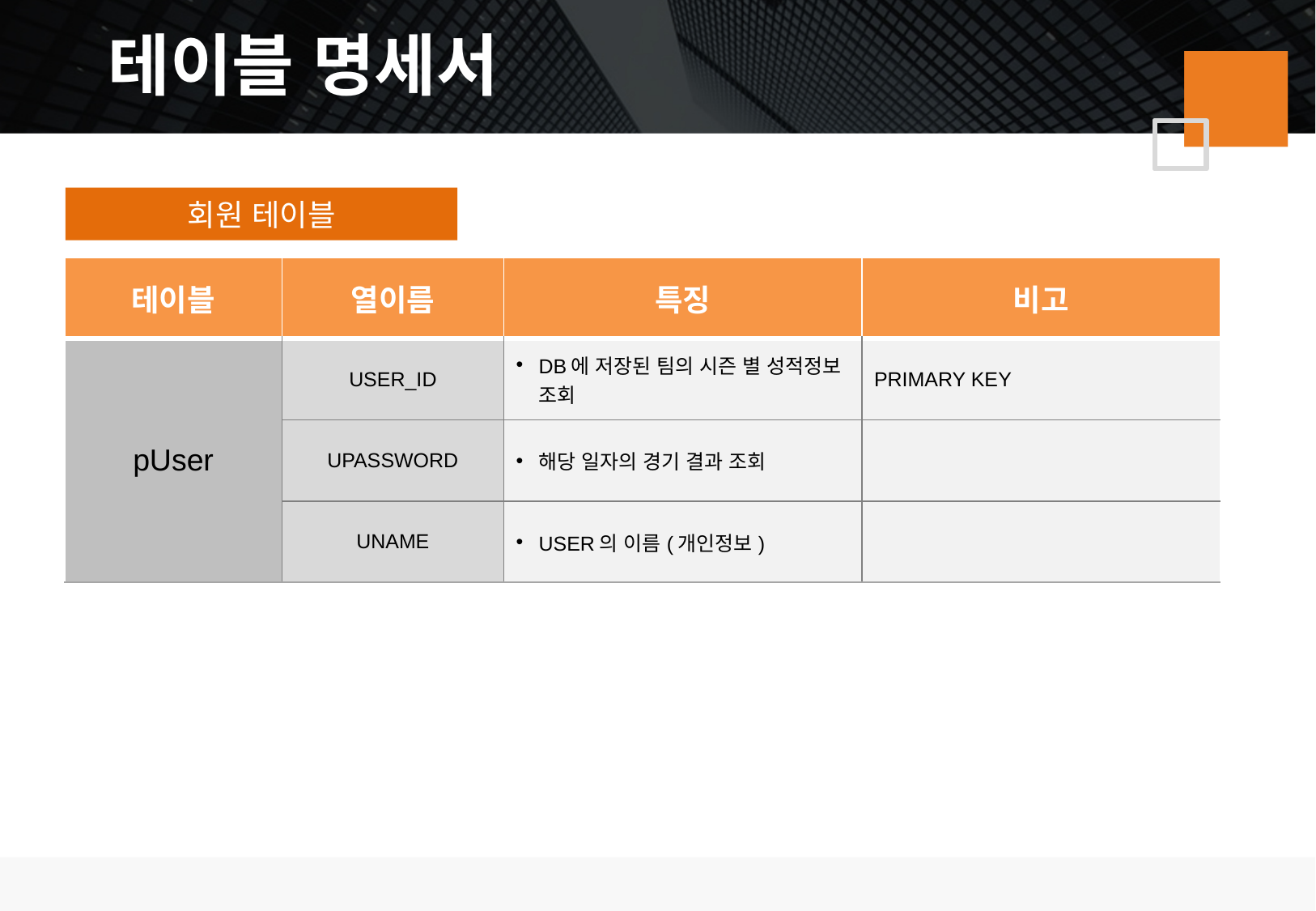

테이블 명세서
회원 테이블
| 테이블 | 열이름 | 특징 | 비고 |
| --- | --- | --- | --- |
| pUser | USER\_ID | DB에 저장된 팀의 시즌 별 성적정보 조회 | PRIMARY KEY |
|  | UPASSWORD | 해당 일자의 경기 결과 조회 |  |
|  | UNAME | USER의 이름(개인정보) |  |